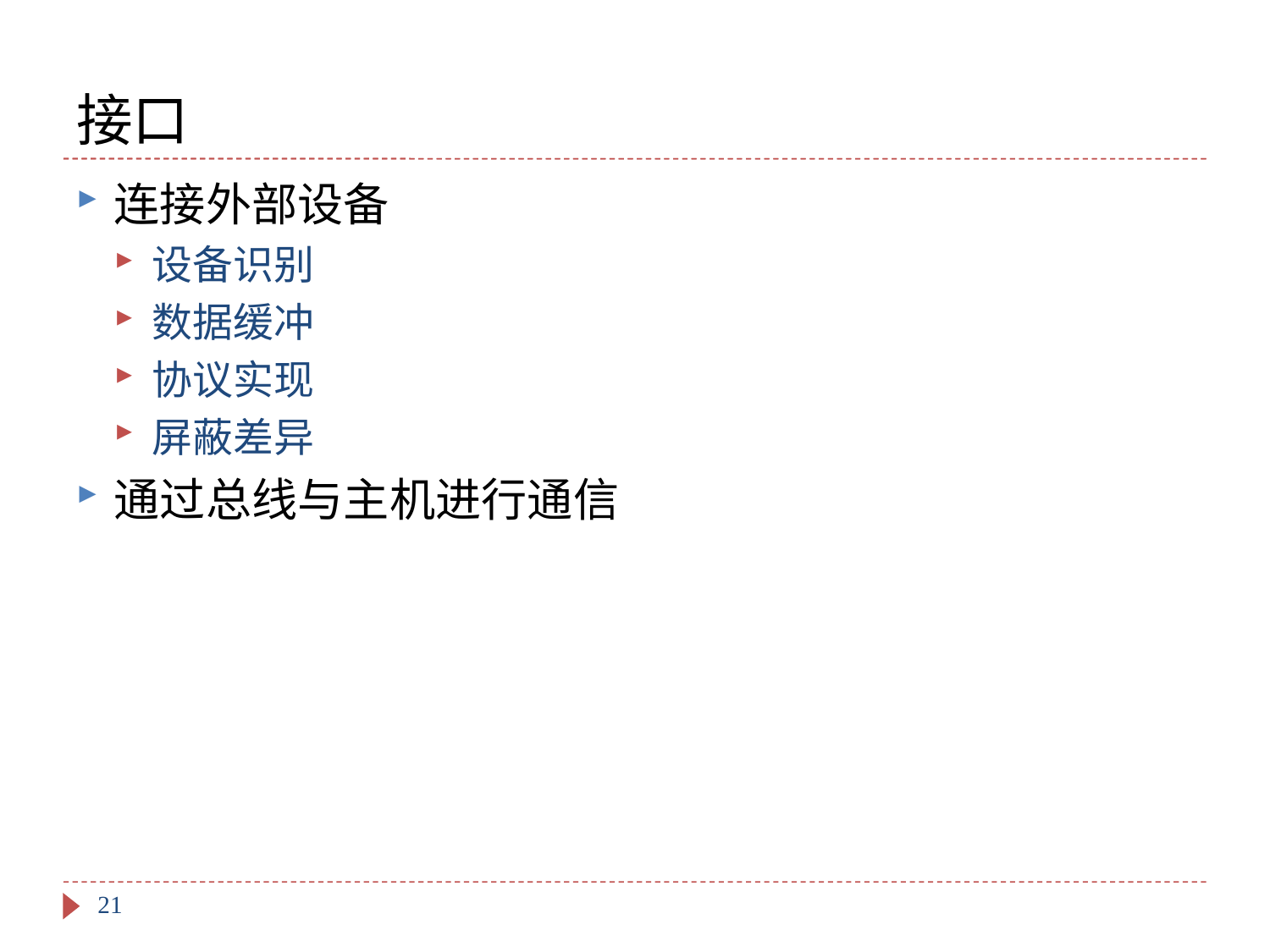

# 接口
连接外部设备
设备识别
数据缓冲
协议实现
屏蔽差异
通过总线与主机进行通信

21